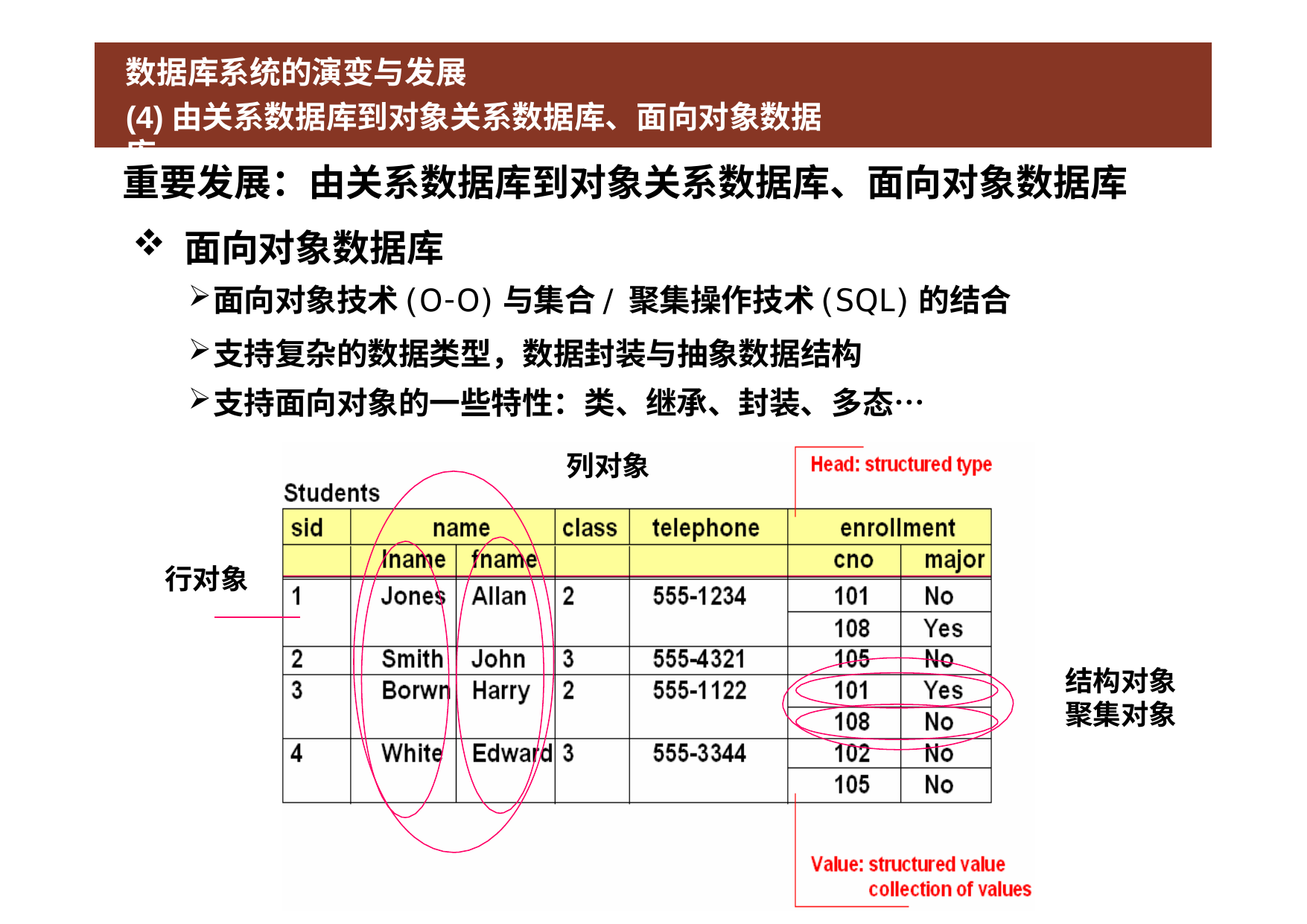

# 数据库系统的演变与发展
(4)由关系数据库到对象关系数据库、面向对象数据库
重要发展：由关系数据库到对象关系数据库、面向对象数据库
面向对象数据库
面向对象技术(O-O)与集合/聚集操作技术(SQL)的结合
支持复杂的数据类型，数据封装与抽象数据结构
支持面向对象的一些特性：类、继承、封装、多态…

列对象

行对象

结构对象
聚集对象